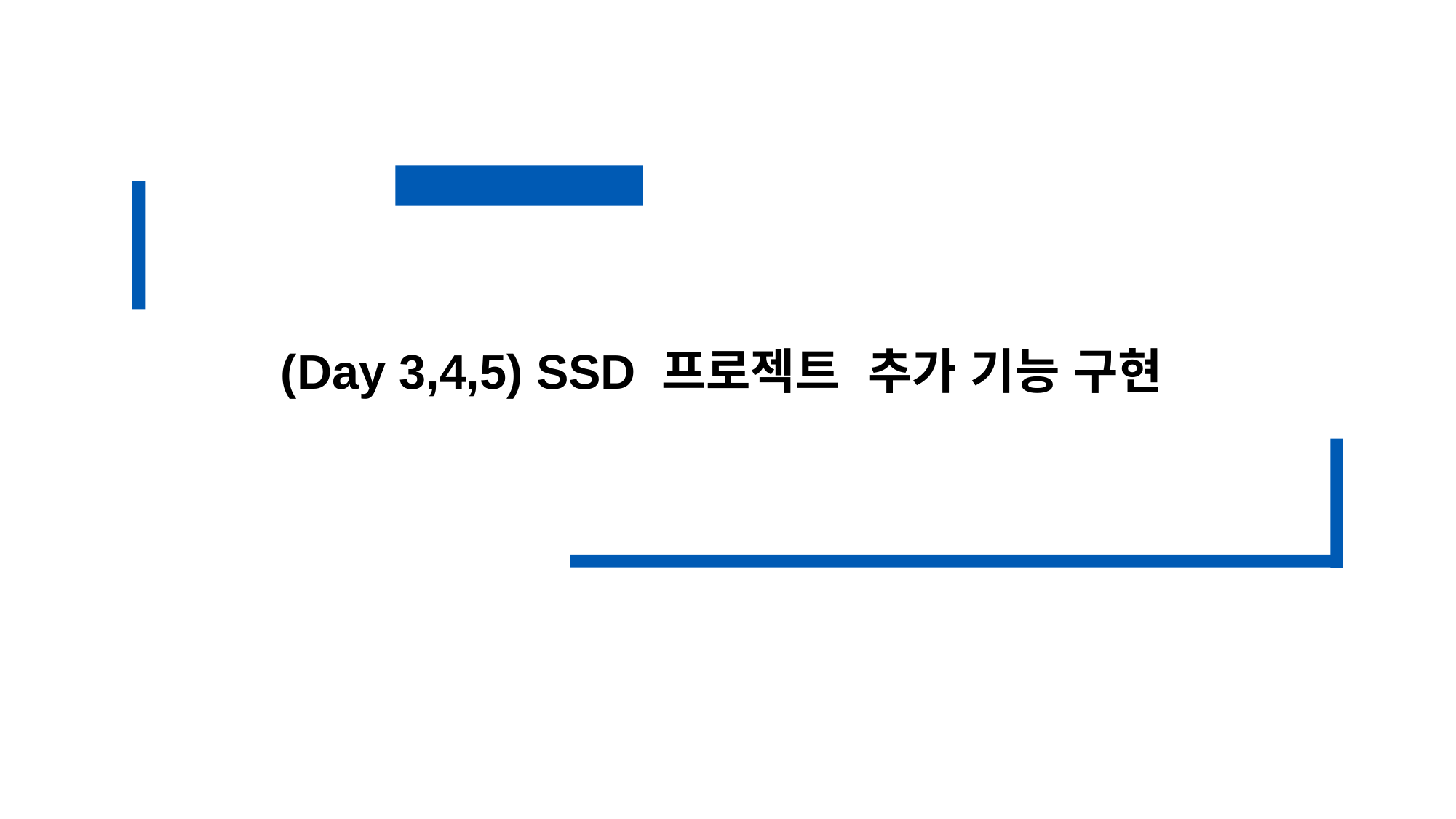

(Day 3,4,5) SSD 프로젝트  추가 기능 구현